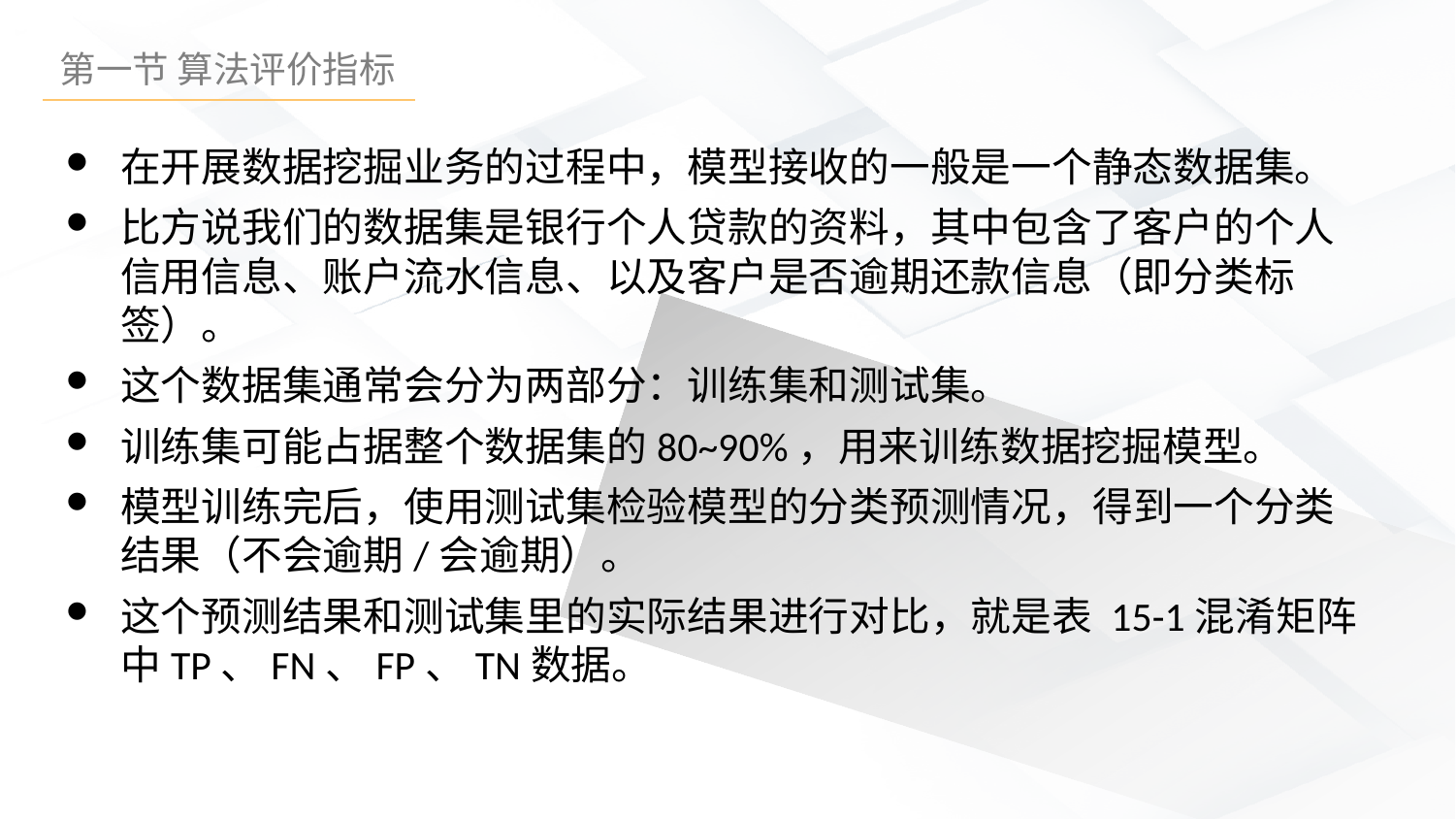

在开展数据挖掘业务的过程中，模型接收的一般是一个静态数据集。
比方说我们的数据集是银行个人贷款的资料，其中包含了客户的个人信用信息、账户流水信息、以及客户是否逾期还款信息（即分类标签）。
这个数据集通常会分为两部分：训练集和测试集。
训练集可能占据整个数据集的80~90%，用来训练数据挖掘模型。
模型训练完后，使用测试集检验模型的分类预测情况，得到一个分类结果（不会逾期/会逾期）。
这个预测结果和测试集里的实际结果进行对比，就是表 15-1混淆矩阵中TP、FN、FP、TN数据。